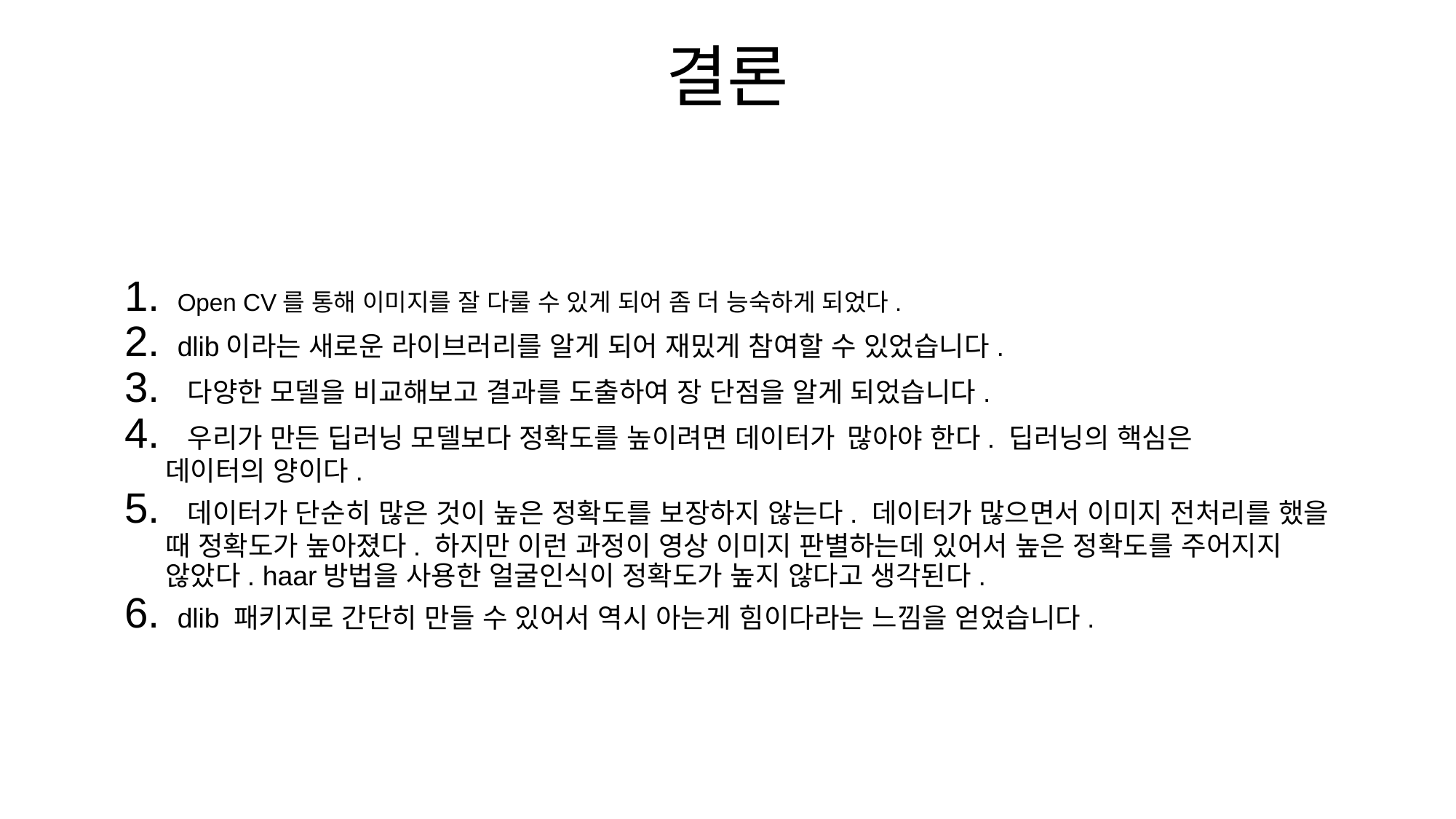

# 결론

 Open CV를 통해 이미지를 잘 다룰 수 있게 되어 좀 더 능숙하게 되었다.
 dlib이라는 새로운 라이브러리를 알게 되어 재밌게 참여할 수 있었습니다.
 다양한 모델을 비교해보고 결과를 도출하여 장 단점을 알게 되었습니다.
 우리가 만든 딥러닝 모델보다 정확도를 높이려면 데이터가 많아야 한다. 딥러닝의 핵심은       데이터의 양이다.
 데이터가 단순히 많은 것이 높은 정확도를 보장하지 않는다. 데이터가 많으면서 이미지 전처리를 했을 때 정확도가 높아졌다. 하지만 이런 과정이 영상 이미지 판별하는데 있어서 높은 정확도를 주어지지 않았다. haar방법을 사용한 얼굴인식이 정확도가 높지 않다고 생각된다.
 dlib 패키지로 간단히 만들 수 있어서 역시 아는게 힘이다라는 느낌을 얻었습니다.